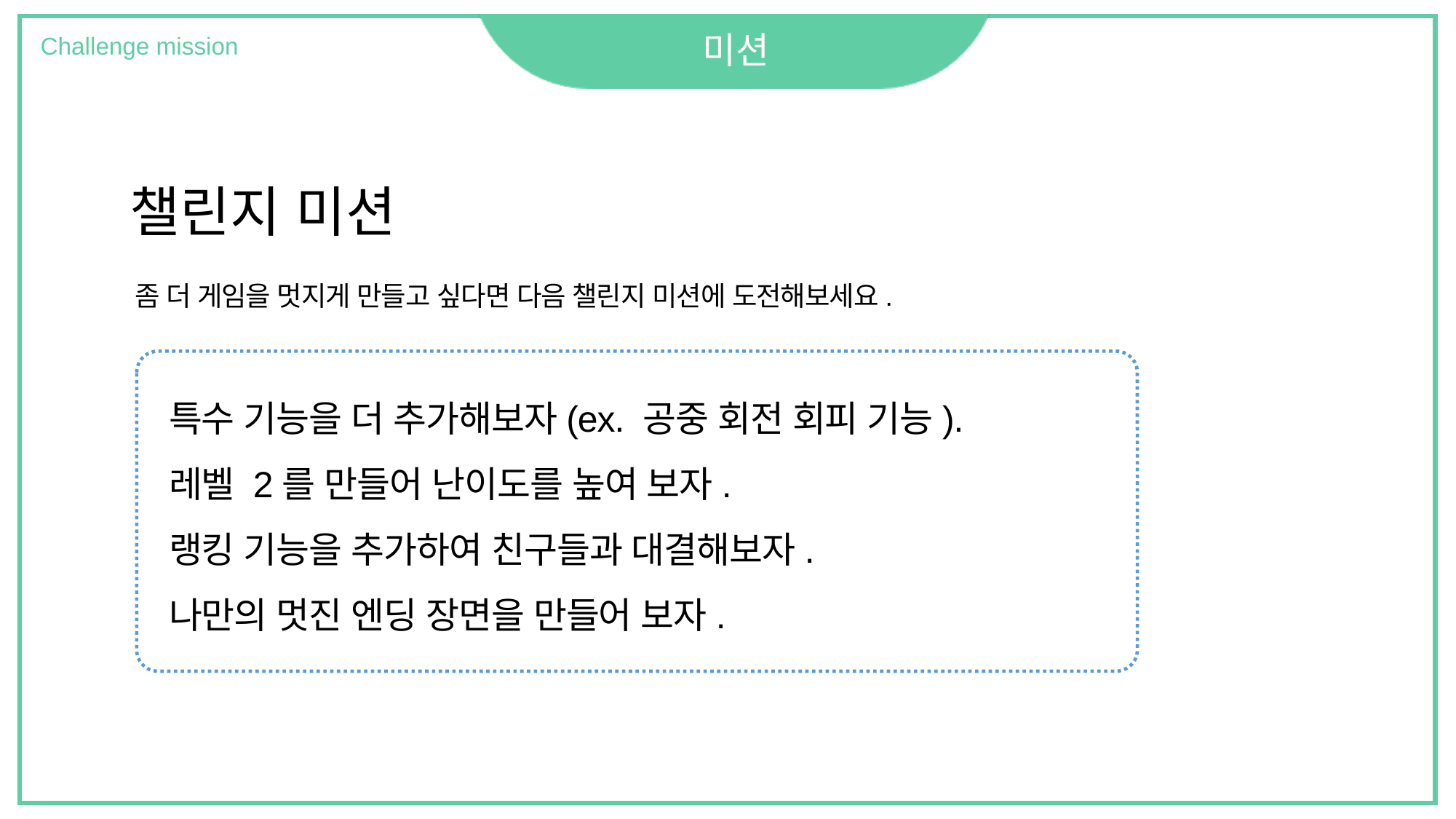

# 미션
Challenge mission
챌린지 미션
좀 더 게임을 멋지게 만들고 싶다면 다음 챌린지 미션에 도전해보세요.

특수 기능을 더 추가해보자(ex. 공중 회전 회피 기능).
레벨 2를 만들어 난이도를 높여 보자.
랭킹 기능을 추가하여 친구들과 대결해보자.
나만의 멋진 엔딩 장면을 만들어 보자.